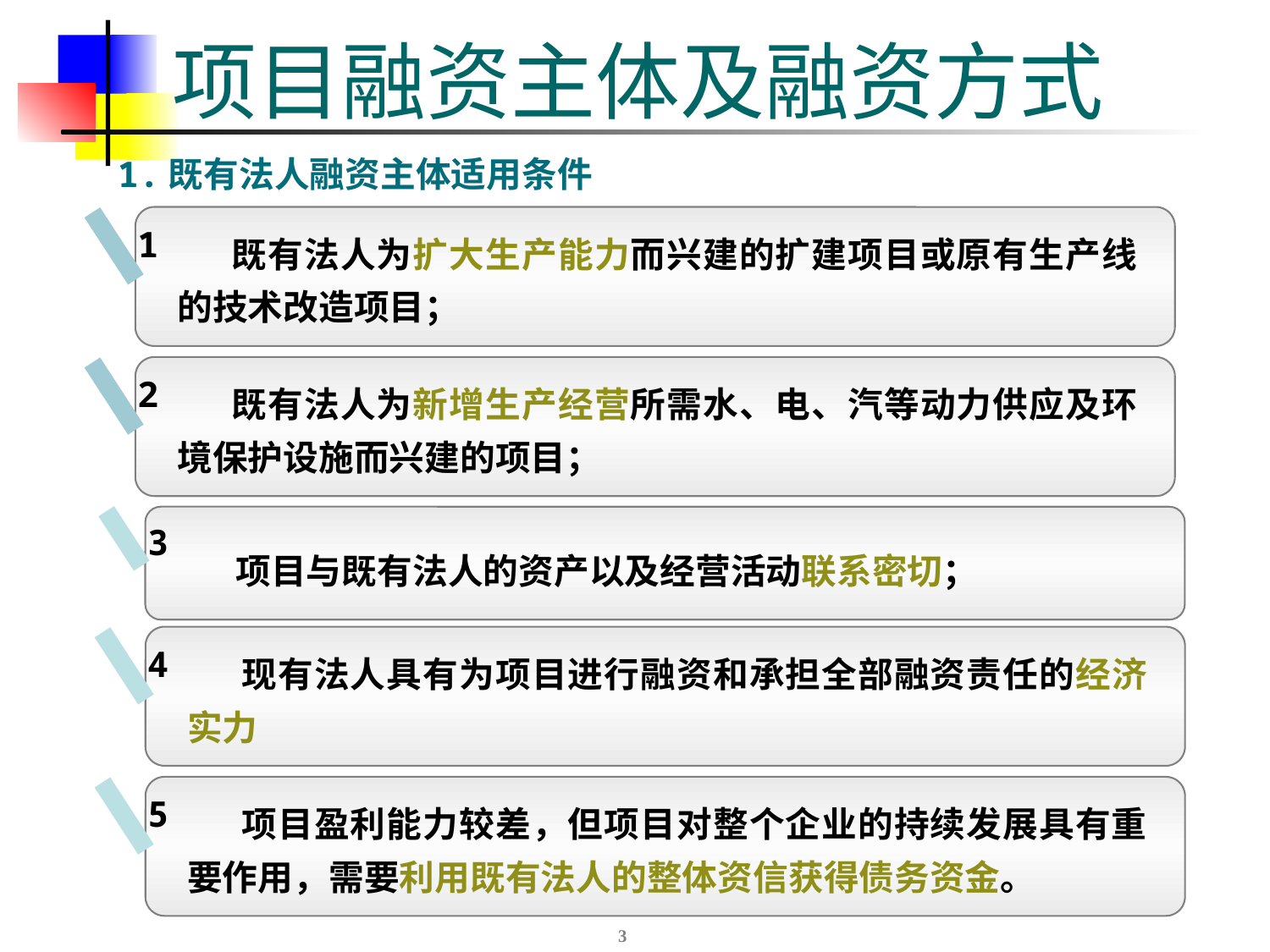

# 项目融资主体及融资方式
1.既有法人融资主体适用条件

     既有法人为扩大生产能力而兴建的扩建项目或原有生产线的技术改造项目；
1

     既有法人为新增生产经营所需水、电、汽等动力供应及环境保护设施而兴建的项目；
2

     项目与既有法人的资产以及经营活动联系密切；
3

     现有法人具有为项目进行融资和承担全部融资责任的经济实力
4

     项目盈利能力较差，但项目对整个企业的持续发展具有重要作用，需要利用既有法人的整体资信获得债务资金。
5
3